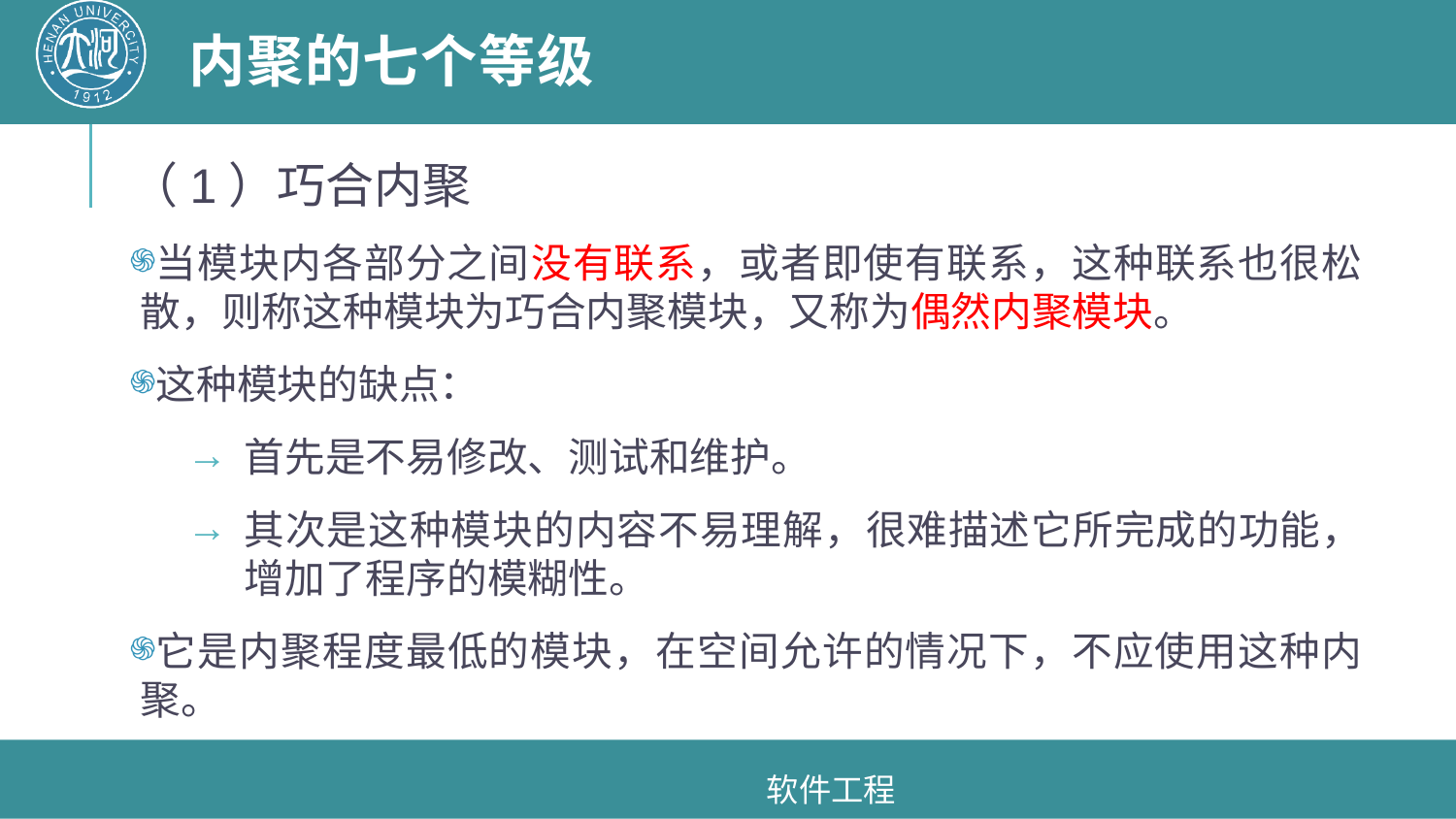

# 内聚的七个等级
（1）巧合内聚
当模块内各部分之间没有联系，或者即使有联系，这种联系也很松散，则称这种模块为巧合内聚模块，又称为偶然内聚模块。
这种模块的缺点：
首先是不易修改、测试和维护。
其次是这种模块的内容不易理解，很难描述它所完成的功能，增加了程序的模糊性。
它是内聚程度最低的模块，在空间允许的情况下，不应使用这种内聚。

软件工程
169